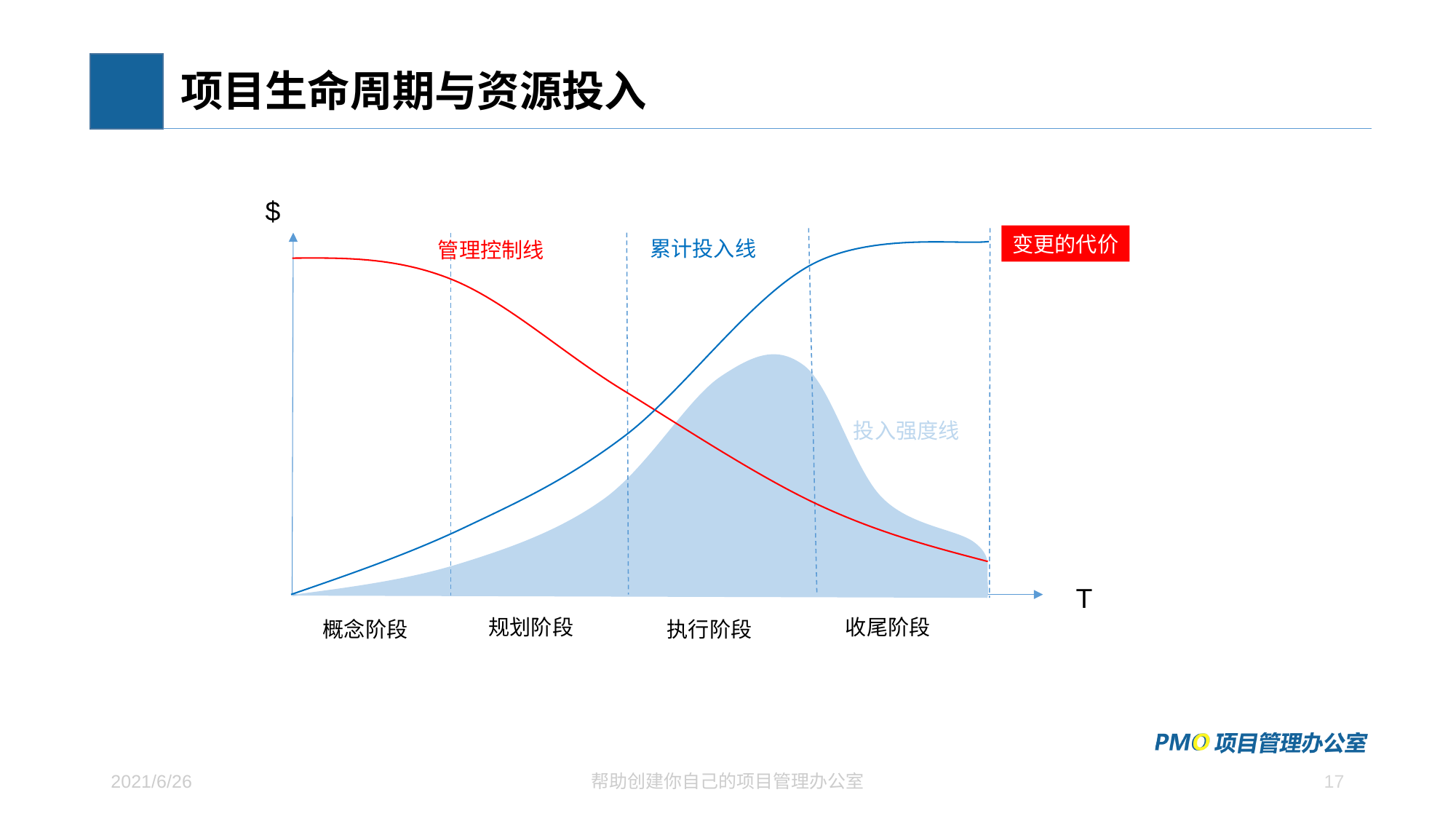

# 项目生命周期与资源投入
$
变更的代价
累计投入线
管理控制线

 投入强度线
T
规划阶段
收尾阶段
概念阶段
执行阶段
17
2021/6/26
帮助创建你自己的项目管理办公室